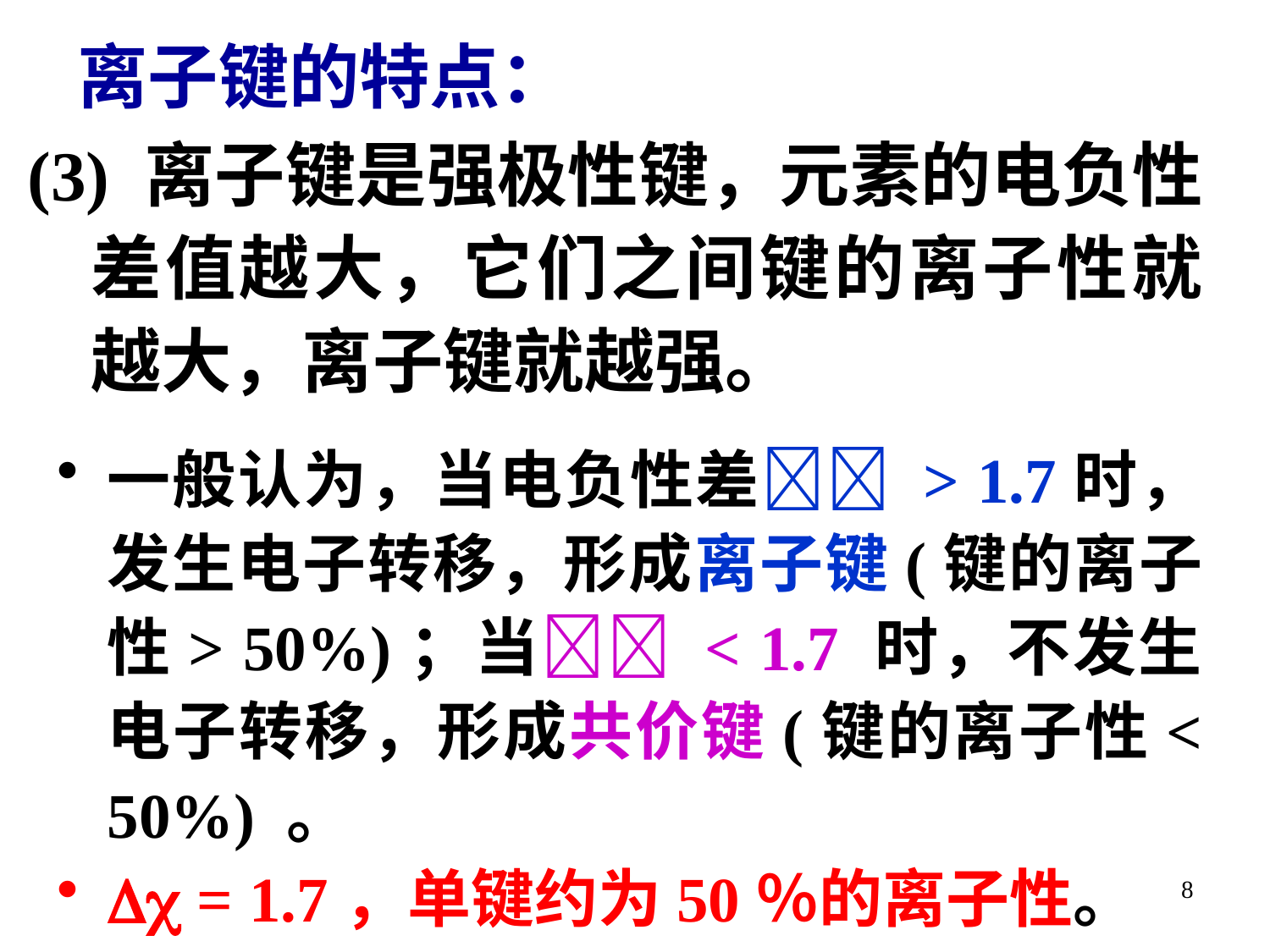

离子键的特点：
(3) 离子键是强极性键，元素的电负性差值越大，它们之间键的离子性就越大，离子键就越强。
一般认为，当电负性差Δχ > 1.7时，发生电子转移，形成离子键(键的离子性> 50%)；当Δχ < 1.7 时，不发生电子转移，形成共价键(键的离子性< 50%) 。
Δχ = 1.7，单键约为50％的离子性。
8